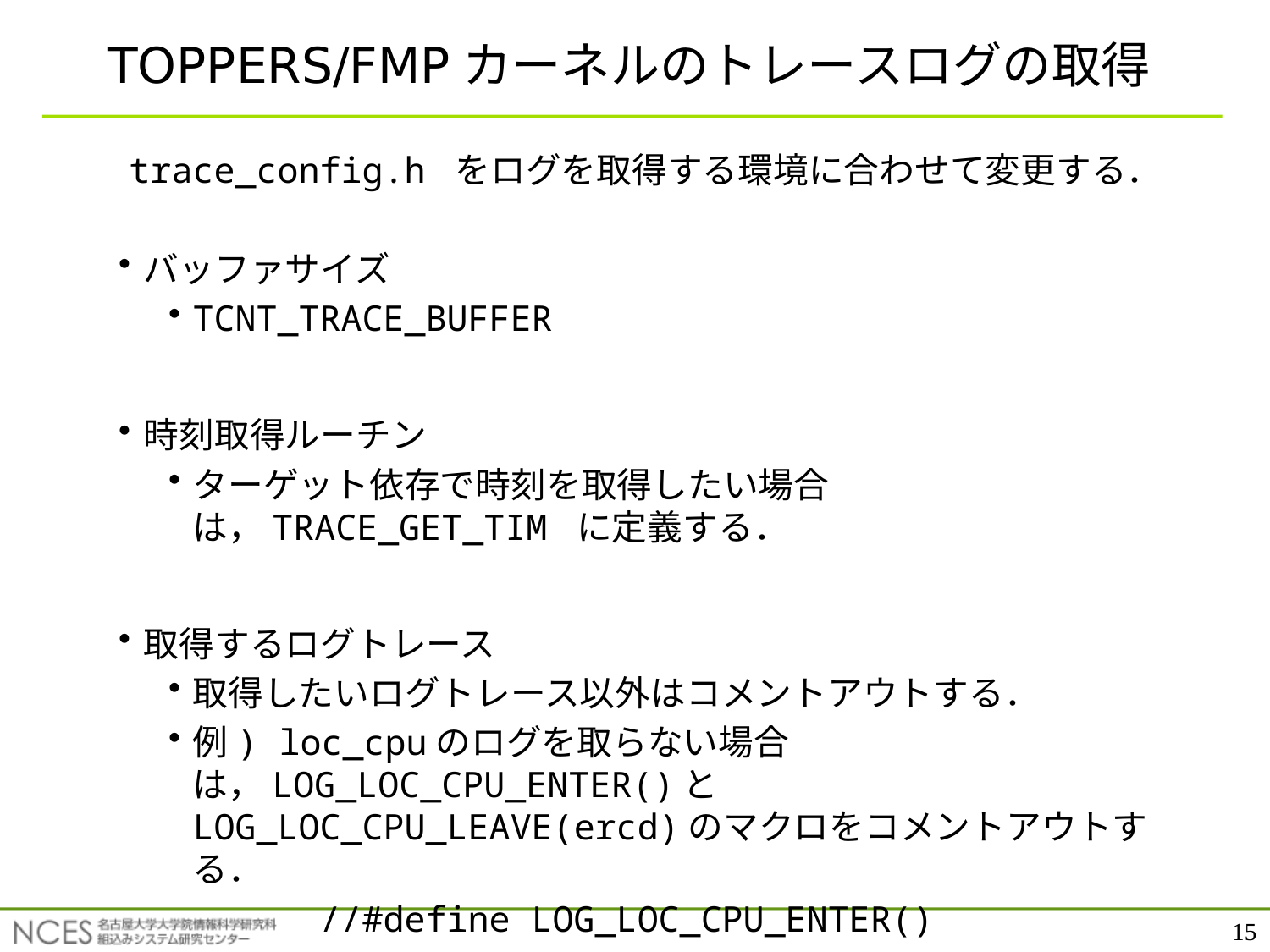

# TOPPERS/FMPカーネルのトレースログの取得
trace_config.h をログを取得する環境に合わせて変更する．

バッファサイズ
TCNT_TRACE_BUFFER

時刻取得ルーチン
ターゲット依存で時刻を取得したい場合は，TRACE_GET_TIM に定義する．

取得するログトレース
取得したいログトレース以外はコメントアウトする．
例) loc_cpuのログを取らない場合は，LOG_LOC_CPU_ENTER()とLOG_LOC_CPU_LEAVE(ercd)のマクロをコメントアウトする．
		//#define LOG_LOC_CPU_ENTER()
		//#define LOG_LOC_CPU_LEAVE(ercd)
15